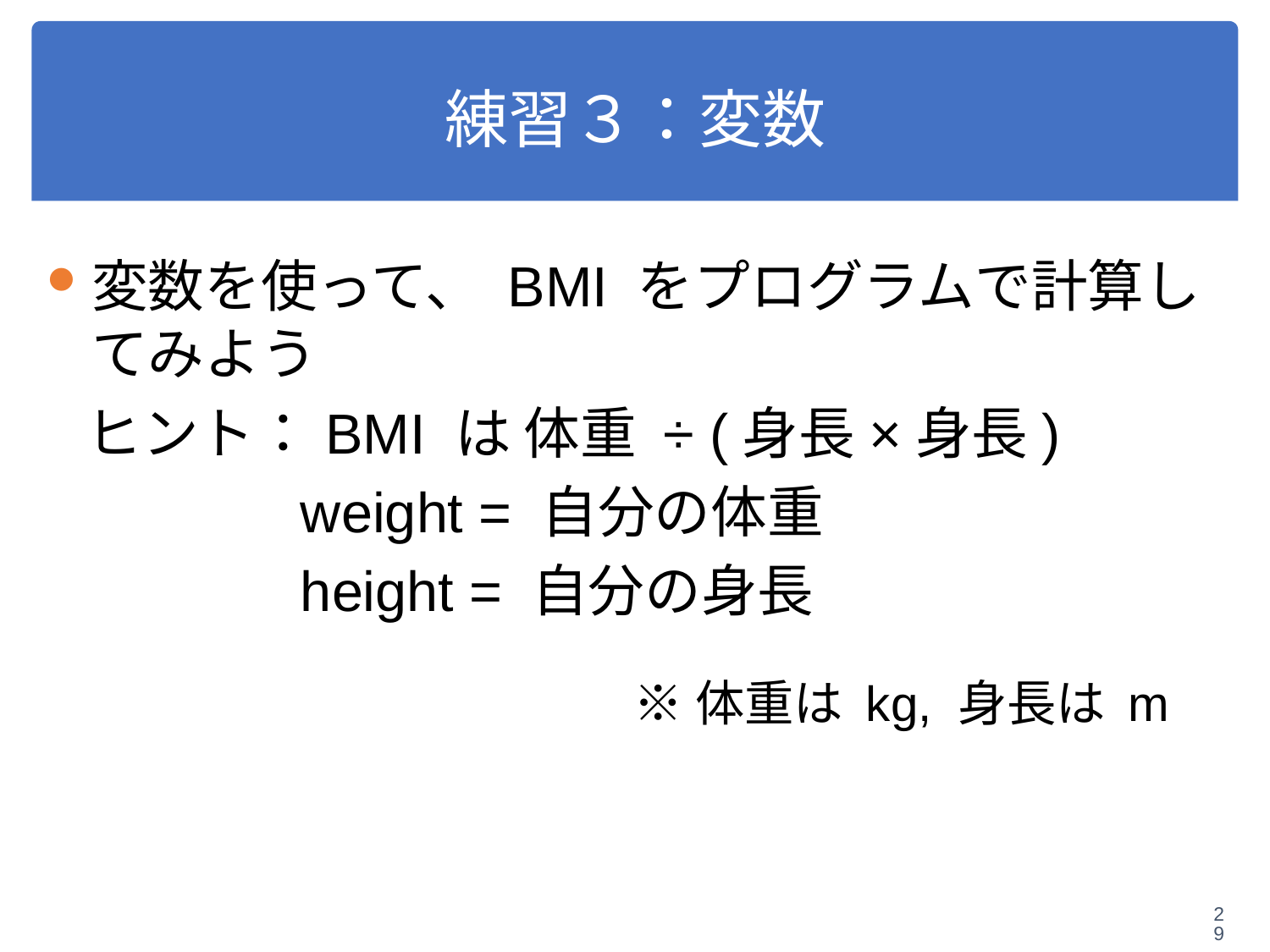

# 練習３：変数
変数を使って、 BMI をプログラムで計算してみよう
  ヒント：BMI は 体重 ÷ (身長×身長)
	　　weight = 自分の体重
	　　height = 自分の身長

※体重は kg, 身長は m
29